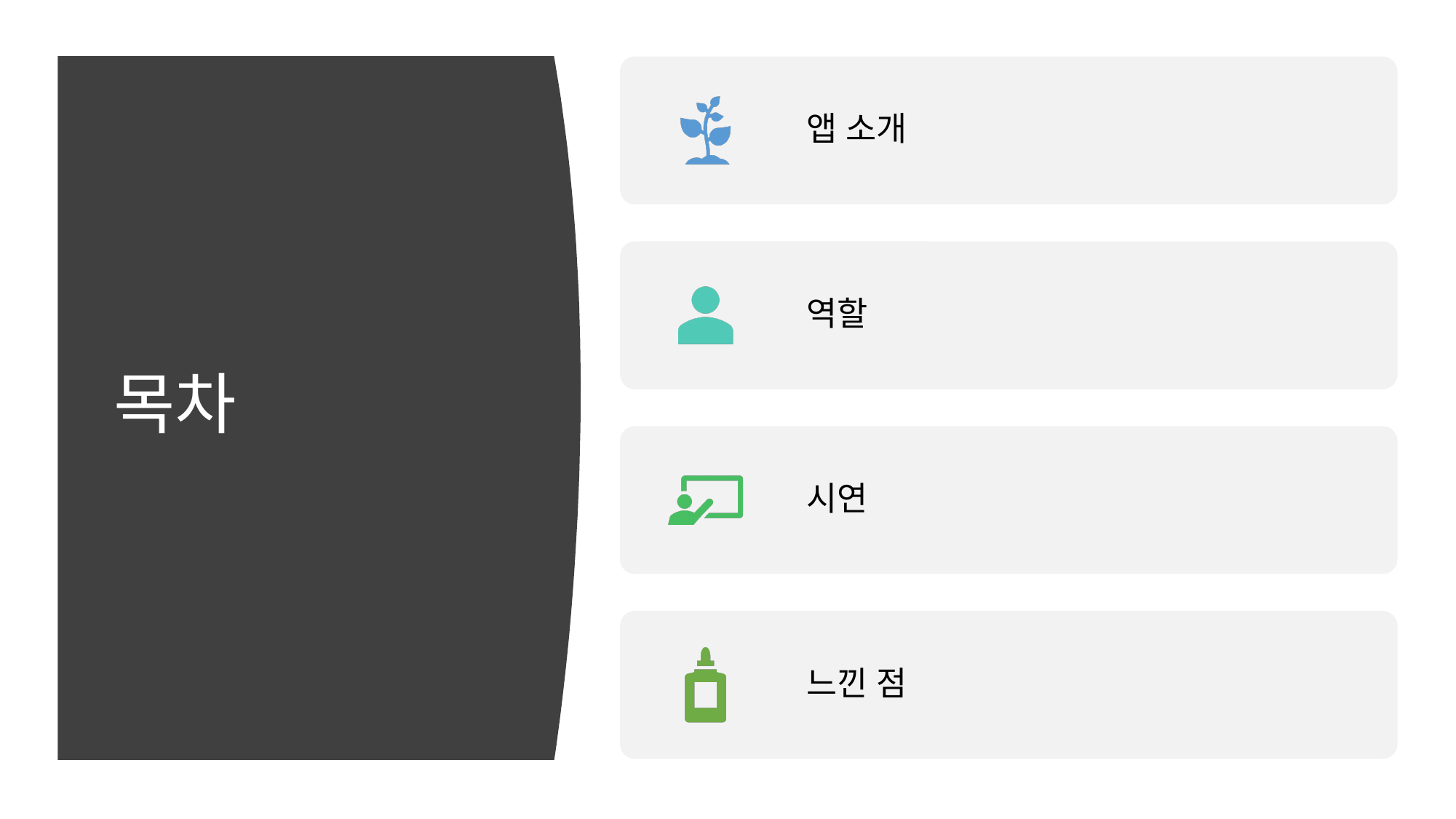

앱 소개
역할
시연
느낀 점

# 목차